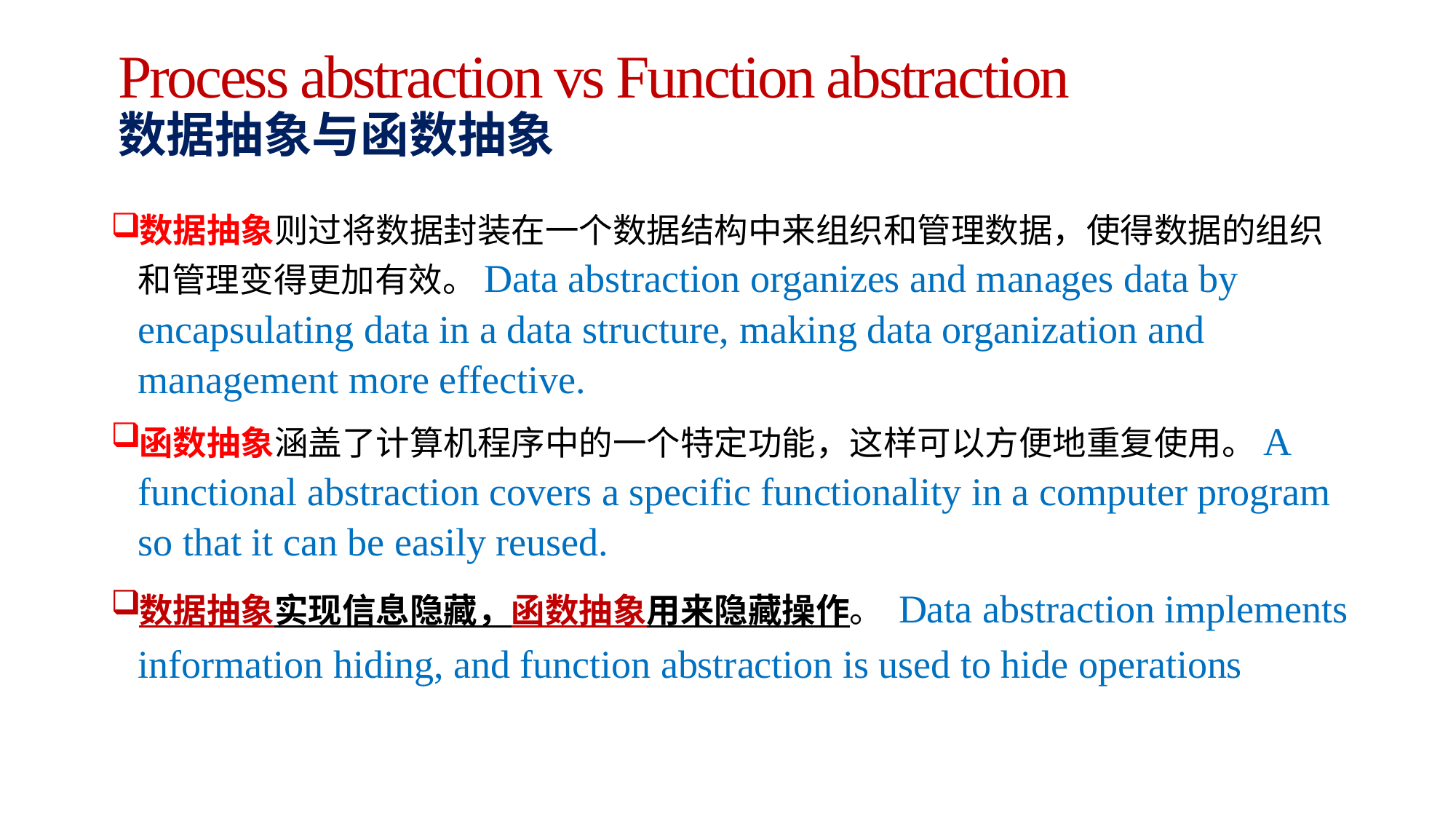

# Process abstraction vs Function abstraction 数据抽象与函数抽象
数据抽象则过将数据封装在一个数据结构中来组织和管理数据，使得数据的组织和管理变得更加有效。Data abstraction organizes and manages data by encapsulating data in a data structure, making data organization and management more effective.
函数抽象涵盖了计算机程序中的一个特定功能，这样可以方便地重复使用。A functional abstraction covers a specific functionality in a computer program so that it can be easily reused.
数据抽象实现信息隐藏，函数抽象用来隐藏操作。 Data abstraction implements information hiding, and function abstraction is used to hide operations